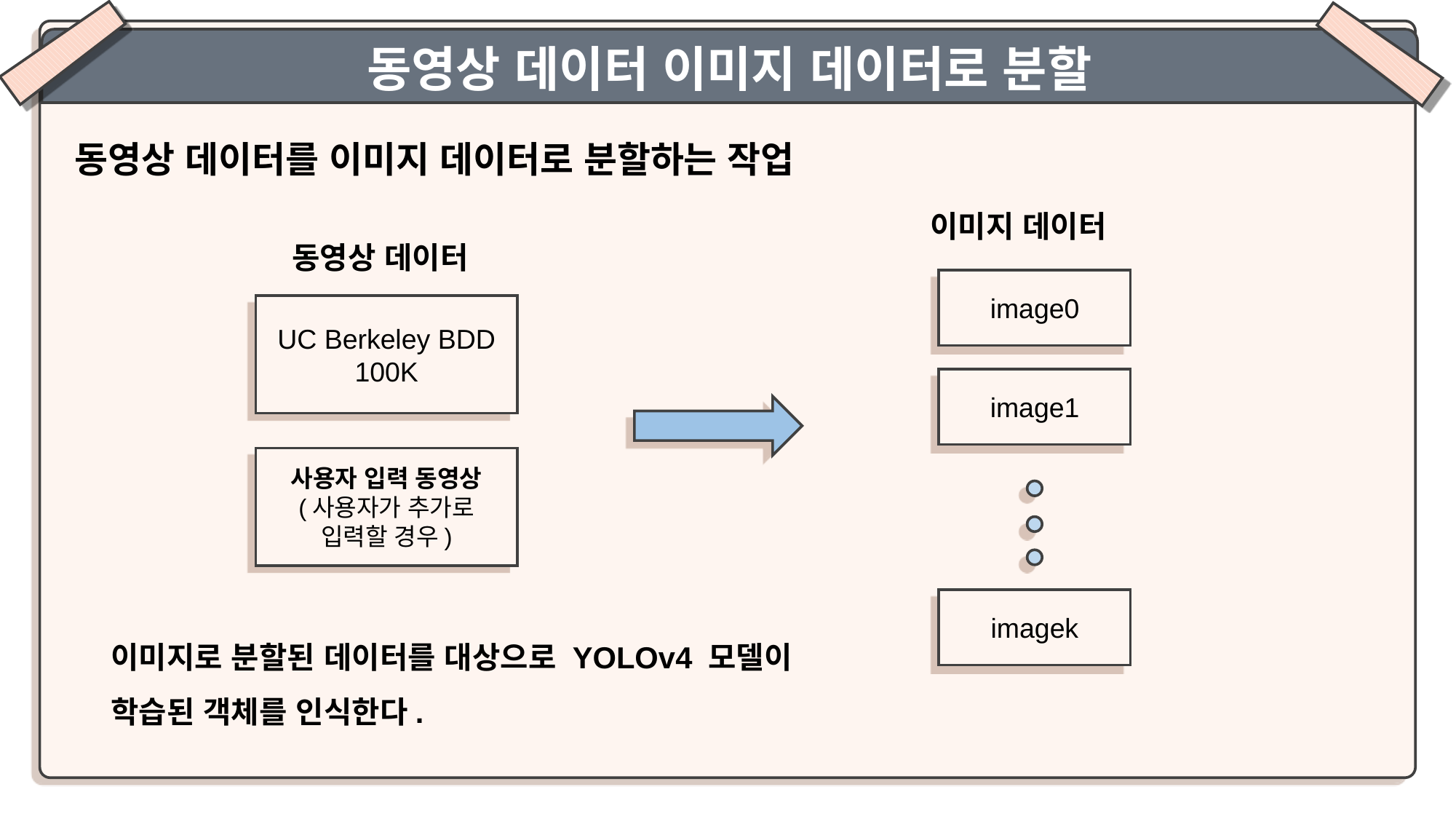

동영상 데이터 이미지 데이터로 분할
동영상 데이터를 이미지 데이터로 분할하는 작업
이미지 데이터
image0
image1
imagek

동영상 데이터
UC Berkeley BDD 100K
사용자 입력 동영상
(사용자가 추가로 입력할 경우)

이미지로 분할된 데이터를 대상으로 YOLOv4 모델이 학습된 객체를 인식한다.